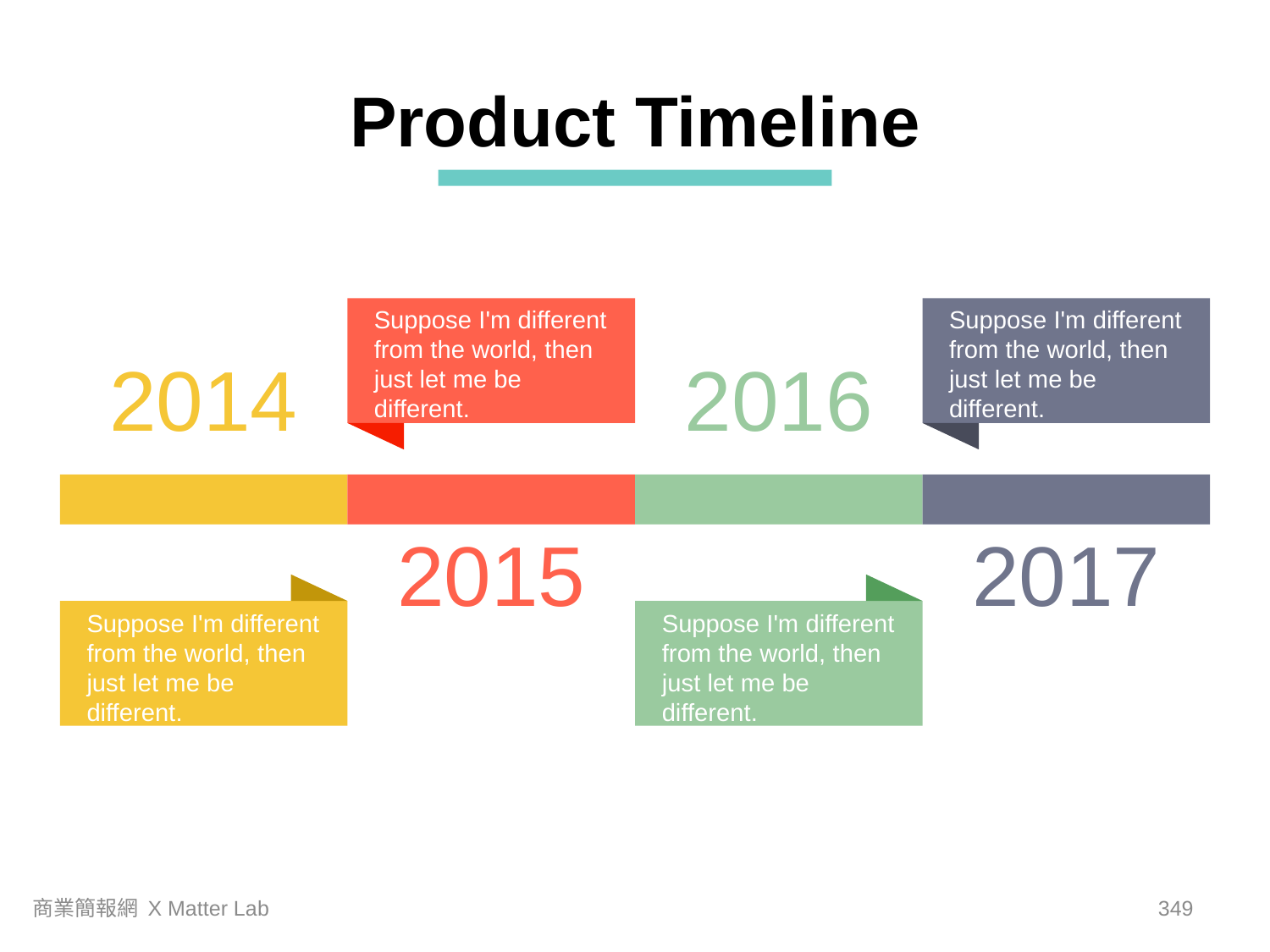

Product Timeline

Suppose I'm different from the world, then just let me be different.
Suppose I'm different from the world, then just let me be different.

2014
2016

2015
2017
Suppose I'm different from the world, then just let me be different.
Suppose I'm different from the world, then just let me be different.
商業簡報網 X Matter Lab
349